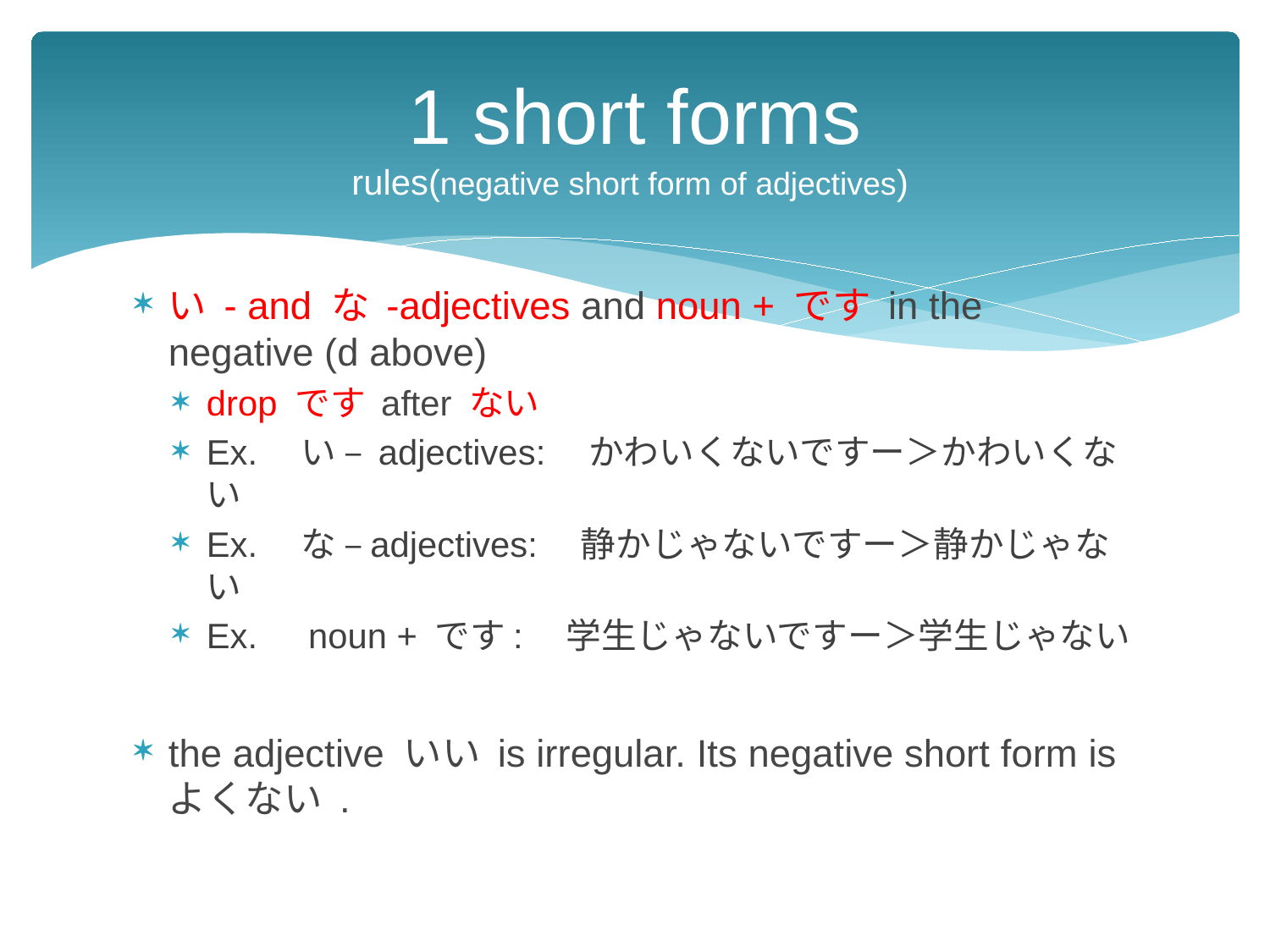

# 1 short forms rules(negative short form of adjectives)
い - and な -adjectives and noun + です in the negative (d above)
drop です after ない
Ex.　い – adjectives:　かわいくないですー＞かわいくない
Ex.　な –adjectives:　静かじゃないですー＞静かじゃない
Ex.　noun + です:　学生じゃないですー＞学生じゃない

the adjective いい is irregular. Its negative short form is よくない .